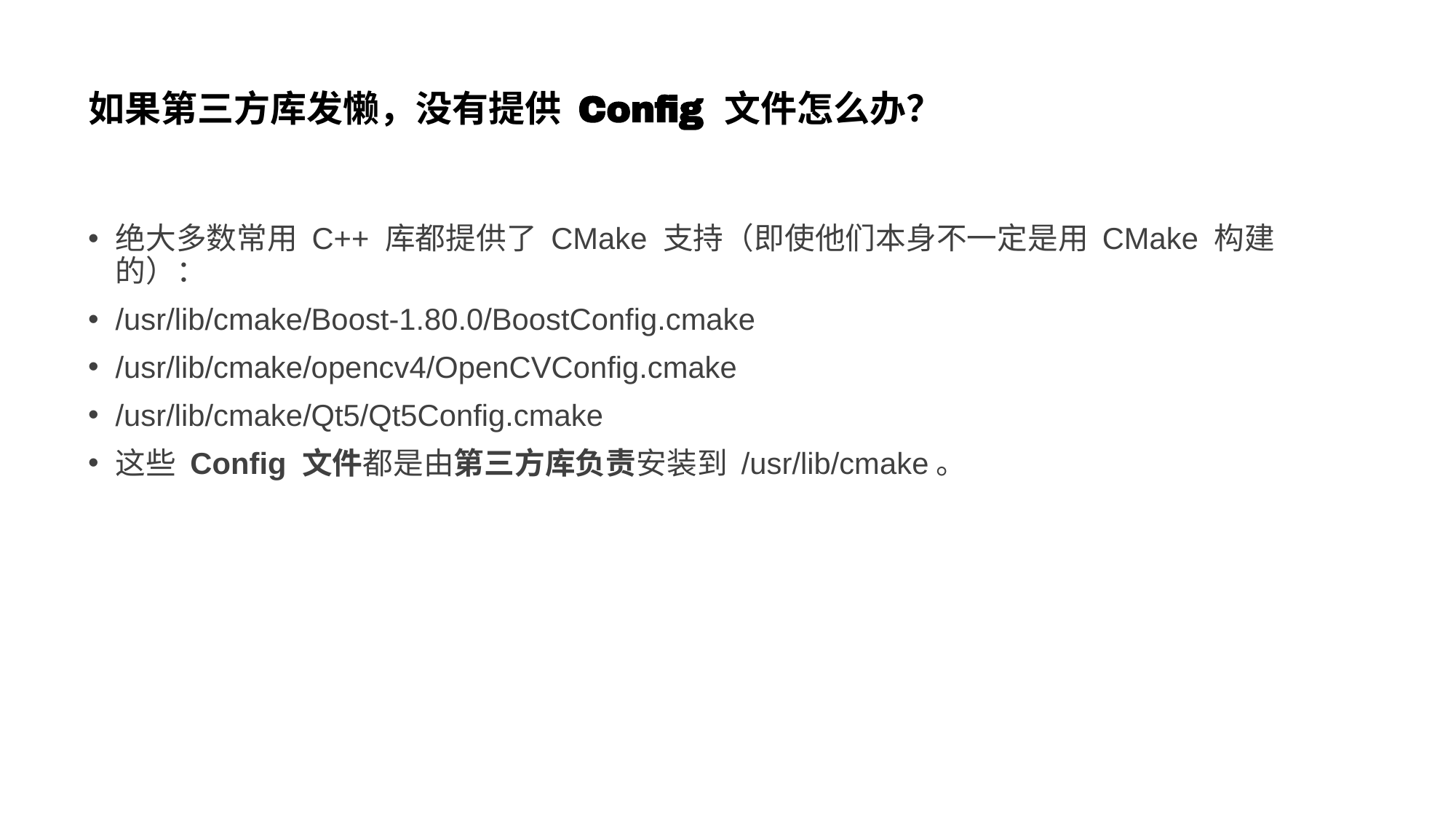

# 如果第三方库发懒，没有提供 Config 文件怎么办？
绝大多数常用 C++ 库都提供了 CMake 支持（即使他们本身不一定是用 CMake 构建的）：
/usr/lib/cmake/Boost-1.80.0/BoostConfig.cmake
/usr/lib/cmake/opencv4/OpenCVConfig.cmake
/usr/lib/cmake/Qt5/Qt5Config.cmake
这些 Config 文件都是由第三方库负责安装到 /usr/lib/cmake。